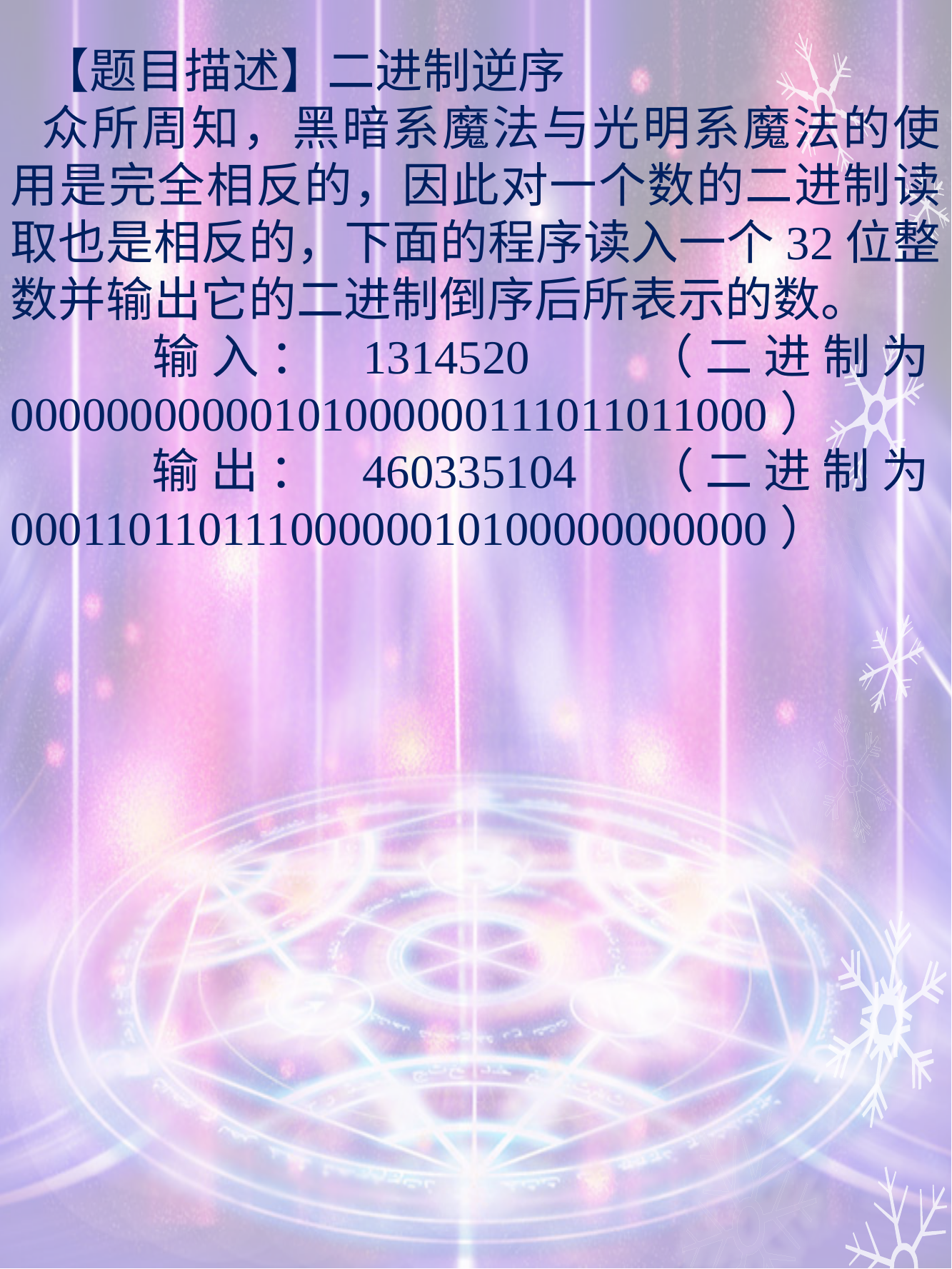

【题目描述】二进制逆序
众所周知，黑暗系魔法与光明系魔法的使用是完全相反的，因此对一个数的二进制读取也是相反的，下面的程序读入一个32位整数并输出它的二进制倒序后所表示的数。
    输入： 1314520    （二进制为00000000000101000000111011011000）
    输出： 460335104  （二进制为00011011011100000010100000000000）